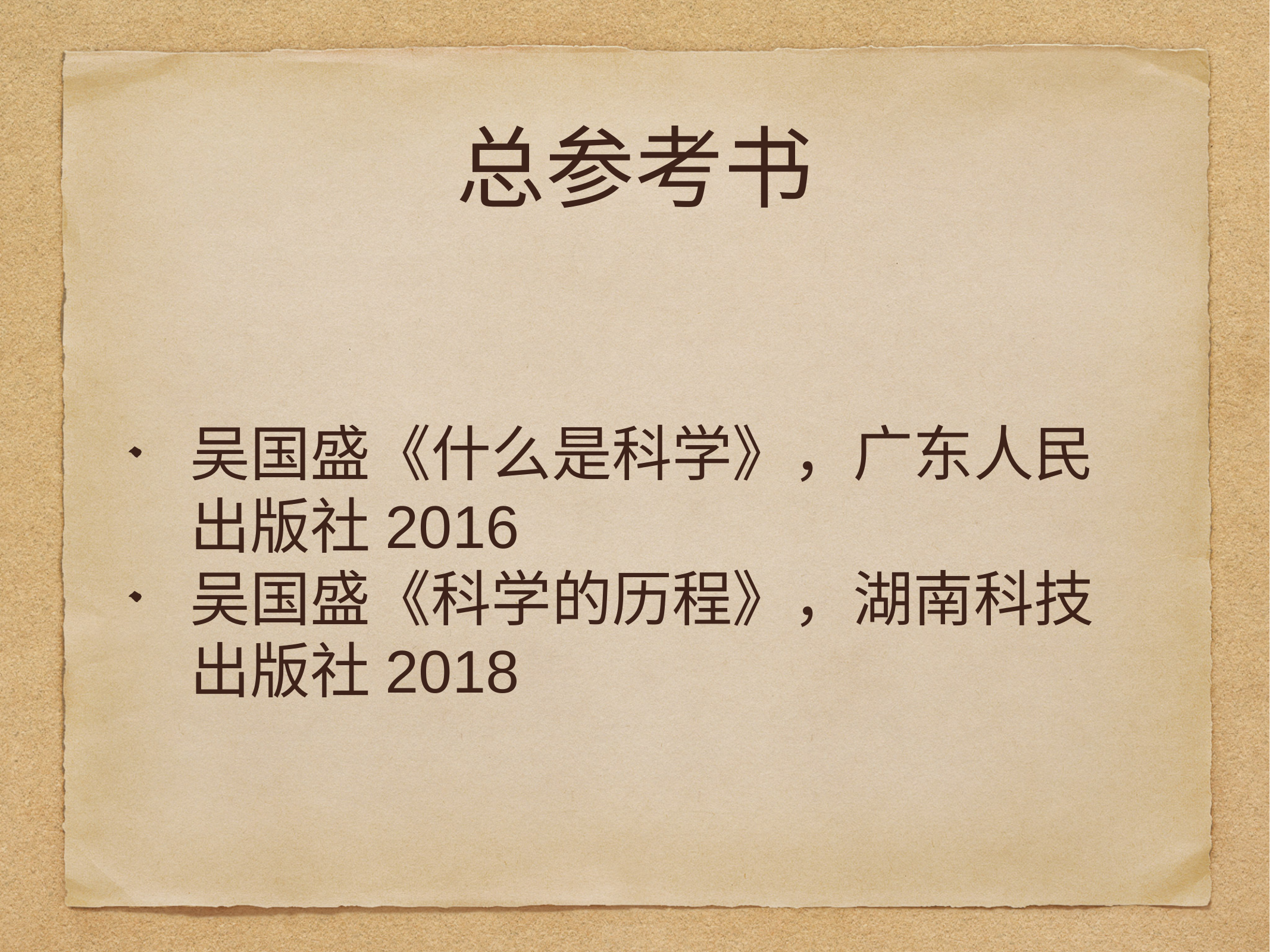

# 总参考书
吴国盛《什么是科学》，广东人民出版社2016
吴国盛《科学的历程》，湖南科技出版社2018